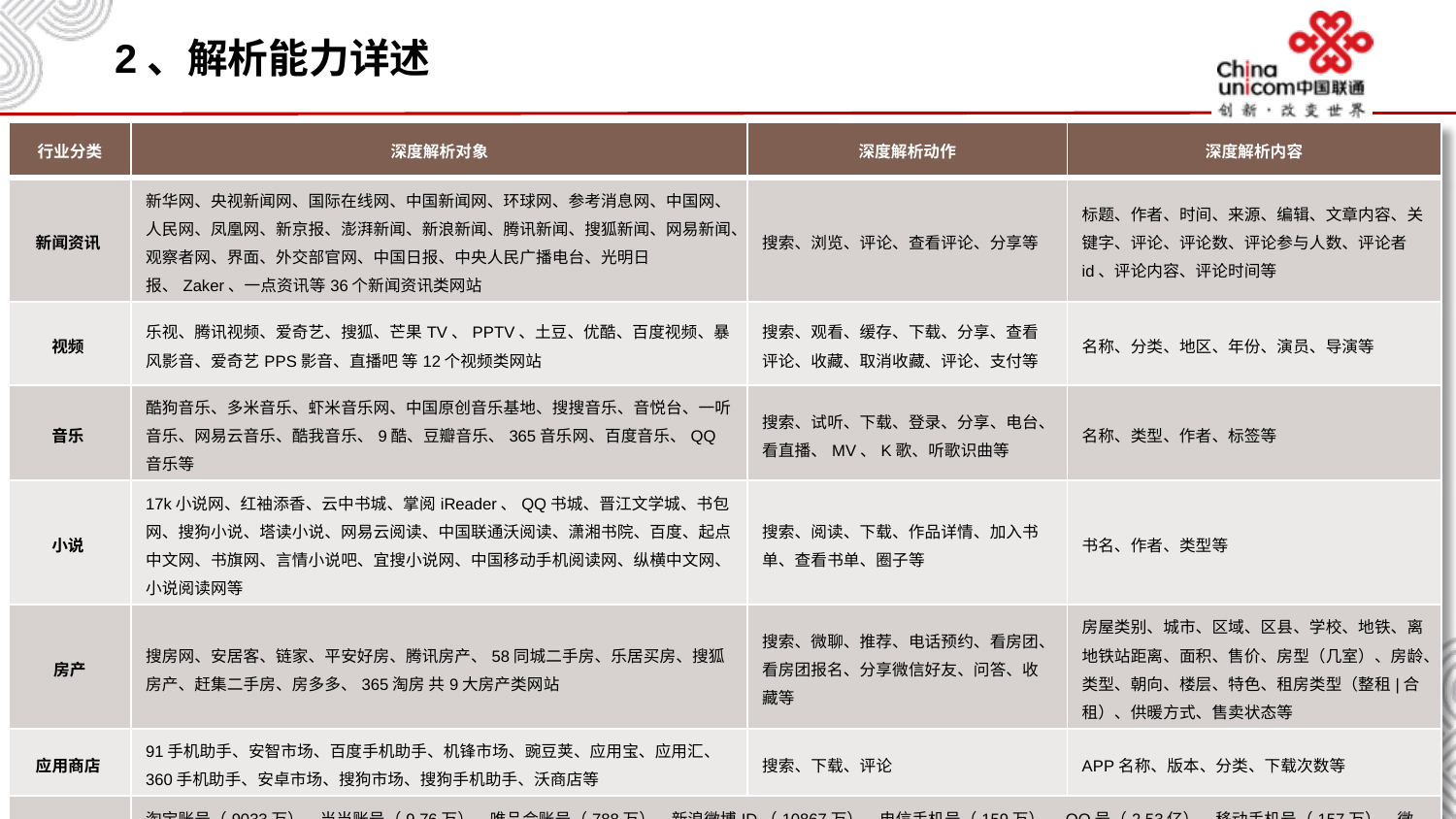

# 2、解析能力详述
| 行业分类 | 深度解析对象 | 深度解析动作 | 深度解析内容 |
| --- | --- | --- | --- |
| 新闻资讯 | 新华网、央视新闻网、国际在线网、中国新闻网、环球网、参考消息网、中国网、人民网、凤凰网、新京报、澎湃新闻、新浪新闻、腾讯新闻、搜狐新闻、网易新闻、观察者网、界面、外交部官网、中国日报、中央人民广播电台、光明日报、Zaker、一点资讯等36个新闻资讯类网站 | 搜索、浏览、评论、查看评论、分享等 | 标题、作者、时间、来源、编辑、文章内容、关键字、评论、评论数、评论参与人数、评论者id、评论内容、评论时间等 |
| 视频 | 乐视、腾讯视频、爱奇艺、搜狐、芒果TV、PPTV、土豆、优酷、百度视频、暴风影音、爱奇艺PPS影音、直播吧 等12个视频类网站 | 搜索、观看、缓存、下载、分享、查看评论、收藏、取消收藏、评论、支付等 | 名称、分类、地区、年份、演员、导演等 |
| 音乐 | 酷狗音乐、多米音乐、虾米音乐网、中国原创音乐基地、搜搜音乐、音悦台、一听音乐、网易云音乐、酷我音乐、9酷、豆瓣音乐、365音乐网、百度音乐、QQ音乐等 | 搜索、试听、下载、登录、分享、电台、看直播、MV、K歌、听歌识曲等 | 名称、类型、作者、标签等 |
| 小说 | 17k小说网、红袖添香、云中书城、掌阅iReader、QQ书城、晋江文学城、书包网、搜狗小说、塔读小说、网易云阅读、中国联通沃阅读、潇湘书院、百度、起点中文网、书旗网、言情小说吧、宜搜小说网、中国移动手机阅读网、纵横中文网、小说阅读网等 | 搜索、阅读、下载、作品详情、加入书单、查看书单、圈子等 | 书名、作者、类型等 |
| 房产 | 搜房网、安居客、链家、平安好房、腾讯房产、58同城二手房、乐居买房、搜狐房产、赶集二手房、房多多、365淘房 共9大房产类网站 | 搜索、微聊、推荐、电话预约、看房团、看房团报名、分享微信好友、问答、收藏等 | 房屋类别、城市、区域、区县、学校、地铁、离地铁站距离、面积、售价、房型（几室）、房龄、类型、朝向、楼层、特色、租房类型（整租|合租）、供暖方式、售卖状态等 |
| 应用商店 | 91手机助手、安智市场、百度手机助手、机锋市场、豌豆荚、应用宝、应用汇、360手机助手、安卓市场、搜狗市场、搜狗手机助手、沃商店等 | 搜索、下载、评论 | APP名称、版本、分类、下载次数等 |
| 互联网账号 | 淘宝账号（9033万）、当当账号（9.76万）、唯品会账号（788万）、新浪微博ID（10867万）、电信手机号（159万）、QQ号（2.53亿）、移动手机号（157万）、微信公众号（106万）、微信账号（1.7亿）、邮箱账号（5741万）、IDFA（1.24亿）、MAC（2.61亿）等 |  |  |